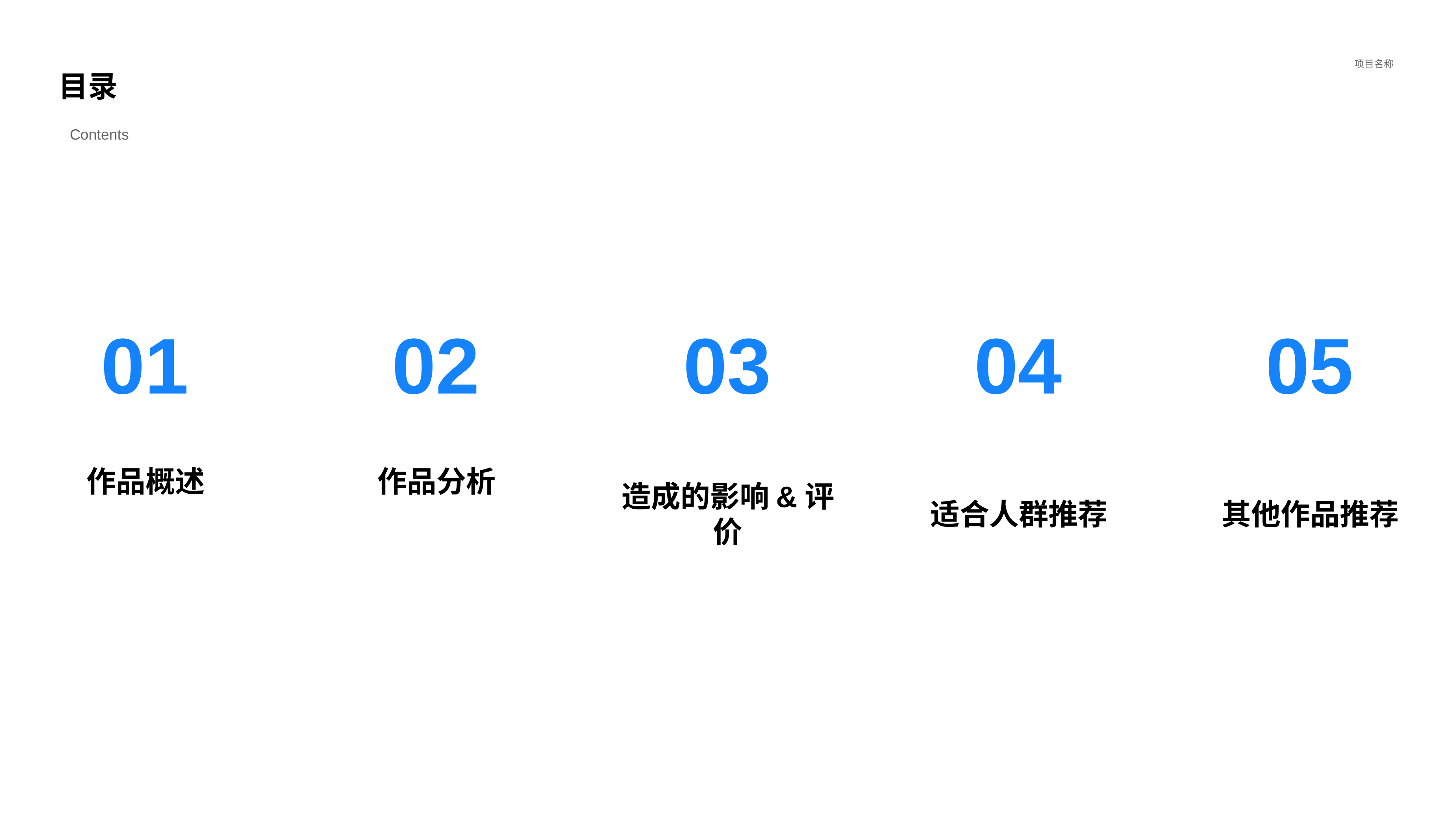

目录
项目名称
Contents
01
02
03
04
05
作品概述
作品分析
造成的影响&评价
适合人群推荐
其他作品推荐